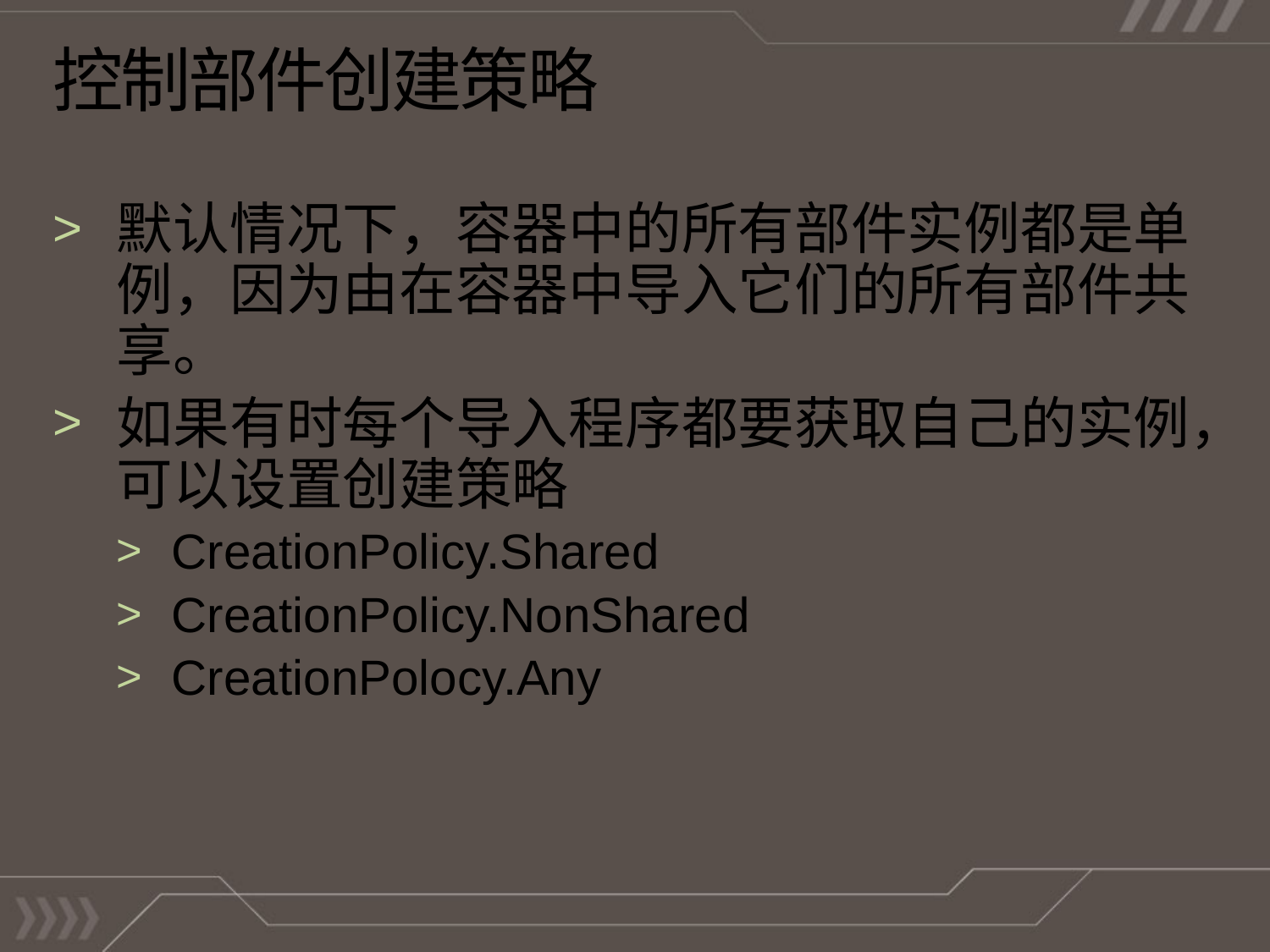

# 控制部件创建策略
默认情况下，容器中的所有部件实例都是单例，因为由在容器中导入它们的所有部件共享。
如果有时每个导入程序都要获取自己的实例，可以设置创建策略
CreationPolicy.Shared
CreationPolicy.NonShared
CreationPolocy.Any